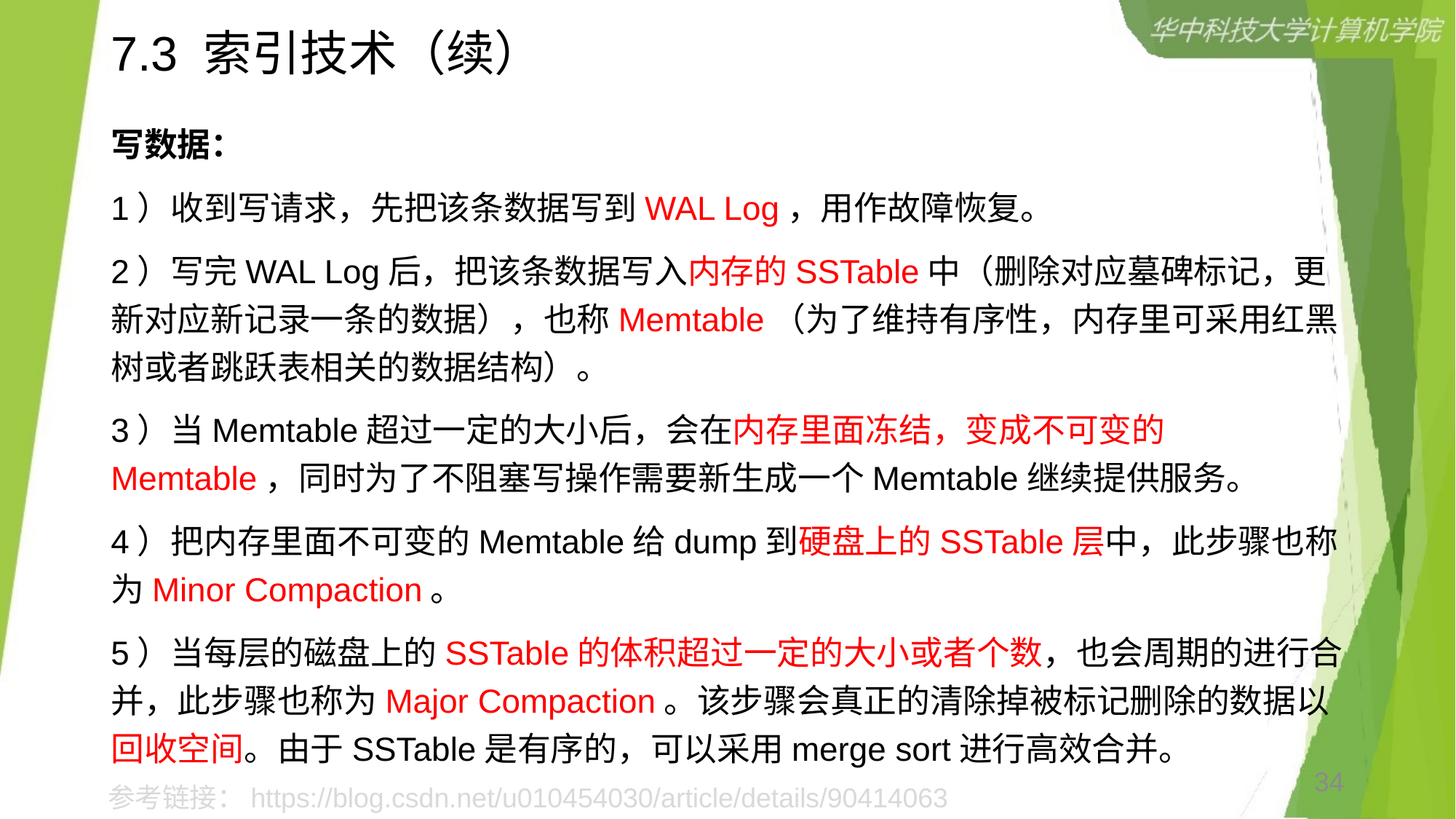

# 7.3 索引技术（续）
写数据：
1）收到写请求，先把该条数据写到WAL Log，用作故障恢复。
2）写完WAL Log后，把该条数据写入内存的SSTable中（删除对应墓碑标记，更新对应新记录一条的数据），也称Memtable（为了维持有序性，内存里可采用红黑树或者跳跃表相关的数据结构）。
3）当Memtable超过一定的大小后，会在内存里面冻结，变成不可变的Memtable，同时为了不阻塞写操作需要新生成一个Memtable继续提供服务。
4）把内存里面不可变的Memtable给dump到硬盘上的SSTable层中，此步骤也称为Minor Compaction。
5）当每层的磁盘上的SSTable的体积超过一定的大小或者个数，也会周期的进行合并，此步骤也称为Major Compaction。该步骤会真正的清除掉被标记删除的数据以回收空间。由于SSTable是有序的，可以采用merge sort进行高效合并。
34
参考链接：https://blog.csdn.net/u010454030/article/details/90414063